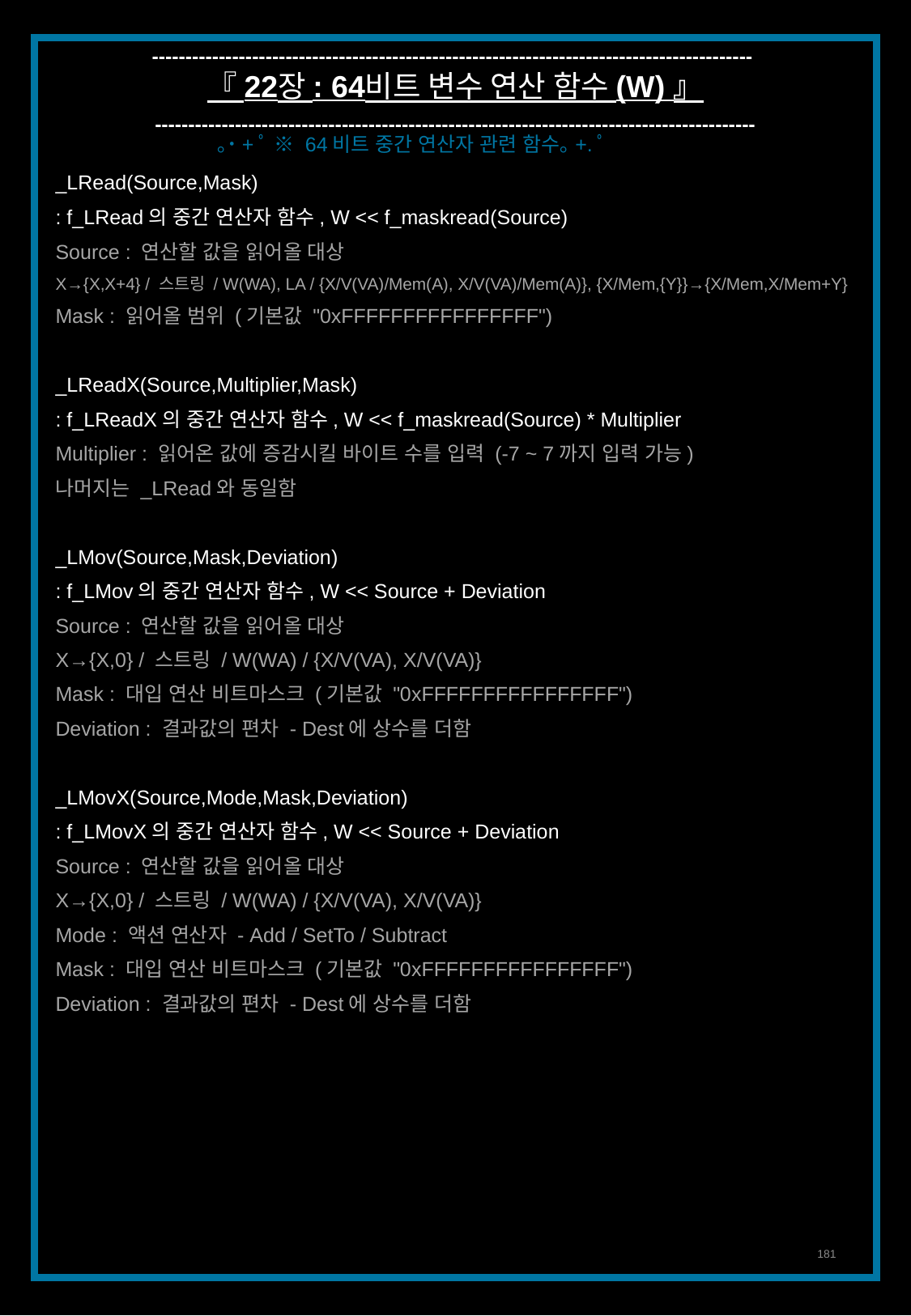

------------------------------------------------------------------------------------------
『 22장 : 64비트 변수 연산 함수 (W) 』
------------------------------------------------------------------------------------------

｡˙+ﾟ ※ 64비트 중간 연산자 관련 함수｡+.ﾟ
_LRead(Source,Mask)
: f_LRead의 중간 연산자 함수, W << f_maskread(Source)
Source : 연산할 값을 읽어올 대상
X→{X,X+4} / 스트링 / W(WA), LA / {X/V(VA)/Mem(A), X/V(VA)/Mem(A)}, {X/Mem,{Y}}→{X/Mem,X/Mem+Y}
Mask : 읽어올 범위 (기본값 "0xFFFFFFFFFFFFFFFF")

_LReadX(Source,Multiplier,Mask)
: f_LReadX의 중간 연산자 함수, W << f_maskread(Source) * Multiplier
Multiplier : 읽어온 값에 증감시킬 바이트 수를 입력 (-7 ~ 7까지 입력 가능)
나머지는 _LRead와 동일함

_LMov(Source,Mask,Deviation)
: f_LMov의 중간 연산자 함수, W << Source + Deviation
Source : 연산할 값을 읽어올 대상
X→{X,0} / 스트링 / W(WA) / {X/V(VA), X/V(VA)}
Mask : 대입 연산 비트마스크 (기본값 "0xFFFFFFFFFFFFFFFF")
Deviation : 결과값의 편차 - Dest에 상수를 더함

_LMovX(Source,Mode,Mask,Deviation)
: f_LMovX의 중간 연산자 함수, W << Source + Deviation
Source : 연산할 값을 읽어올 대상
X→{X,0} / 스트링 / W(WA) / {X/V(VA), X/V(VA)}
Mode : 액션 연산자 - Add / SetTo / Subtract
Mask : 대입 연산 비트마스크 (기본값 "0xFFFFFFFFFFFFFFFF")
Deviation : 결과값의 편차 - Dest에 상수를 더함
181